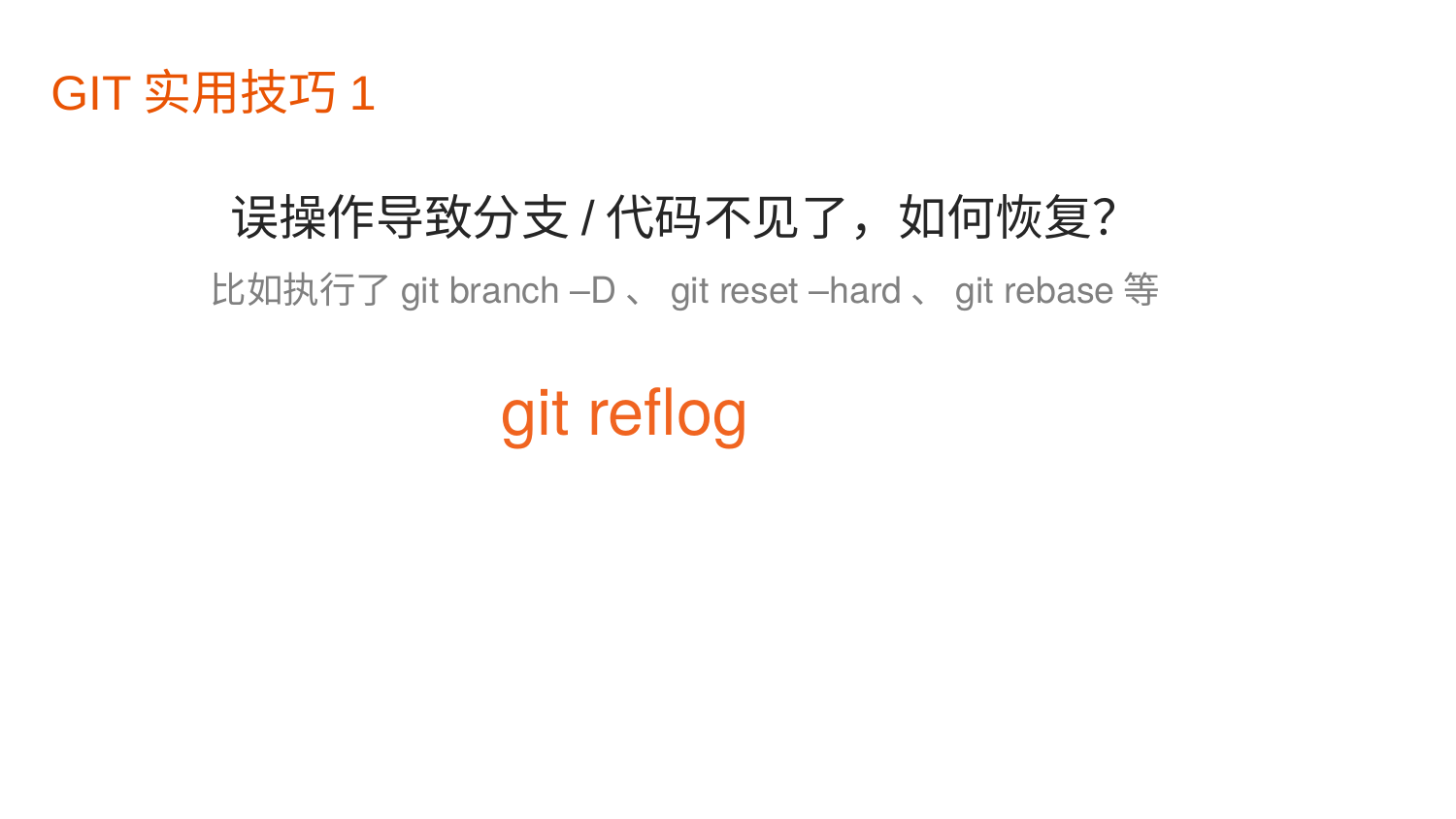

GIT实用技巧1
误操作导致分支/代码不见了，如何恢复？
比如执行了git branch –D、git reset –hard、git rebase等

git reflog